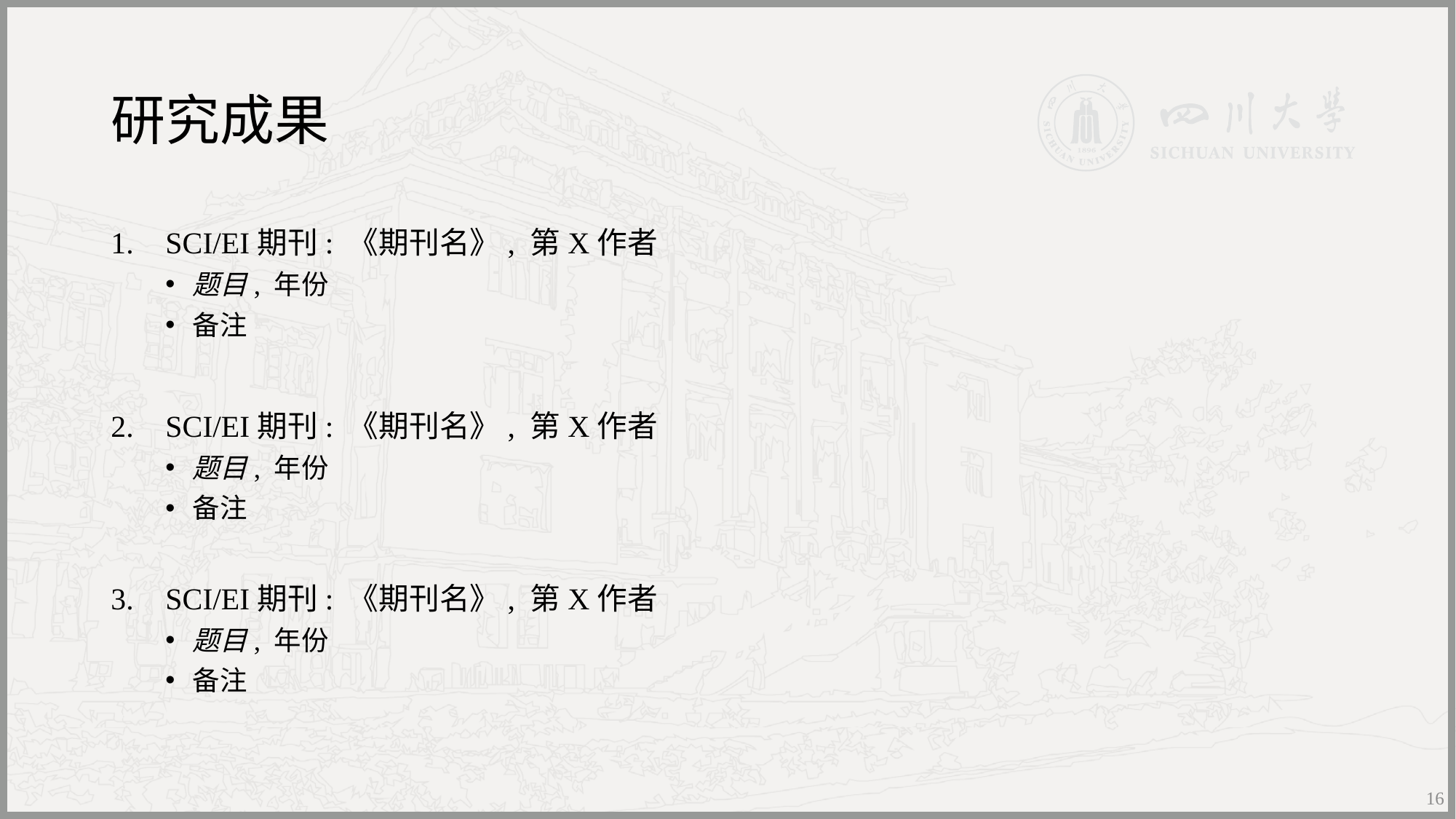

# 研究成果
SCI/EI期刊: 《期刊名》, 第X作者
题目, 年份
备注

SCI/EI期刊: 《期刊名》, 第X作者
题目, 年份
备注

SCI/EI期刊: 《期刊名》, 第X作者
题目, 年份
备注

16